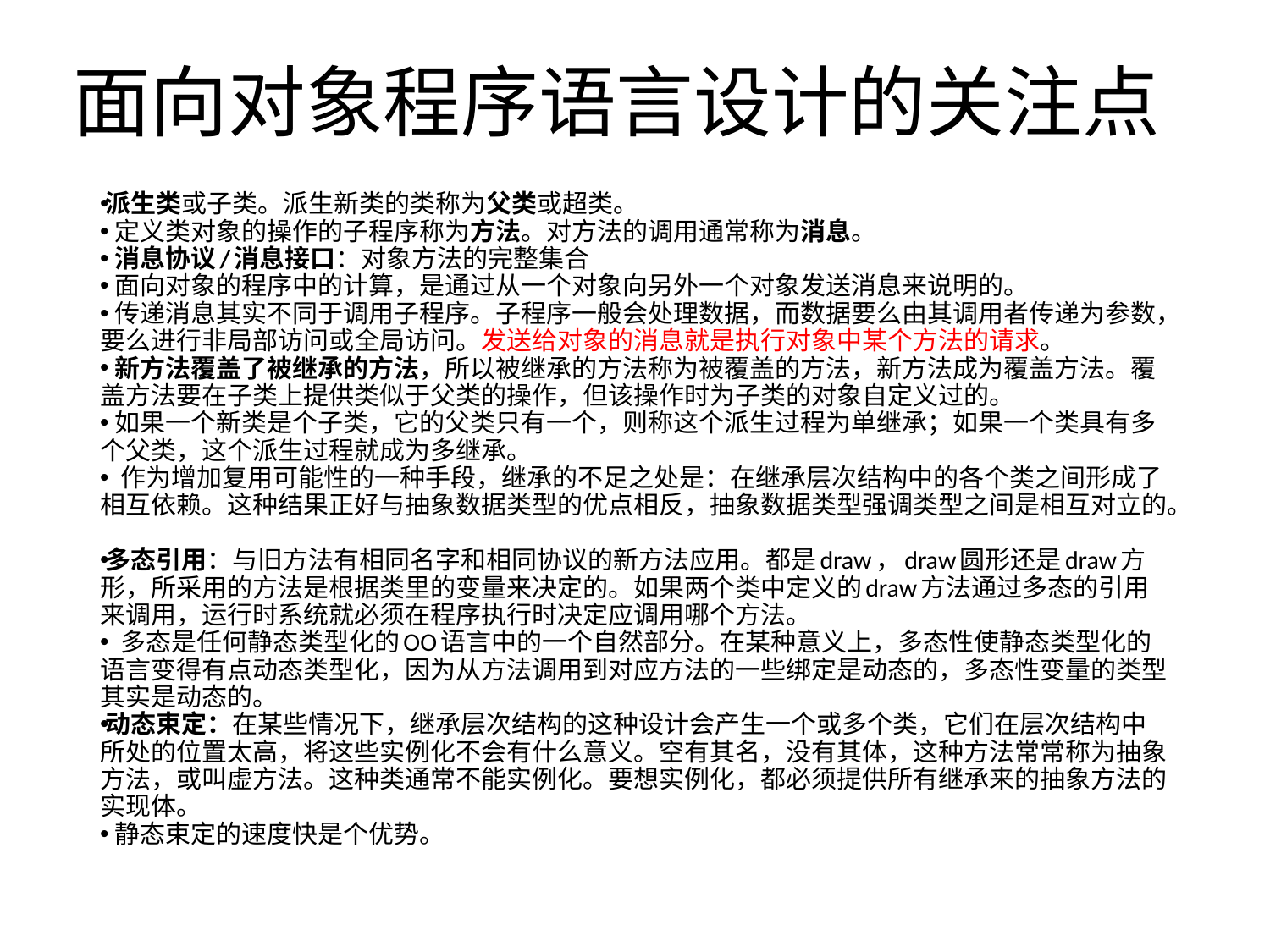

面向对象程序语言设计的关注点
派生类或子类。派生新类的类称为父类或超类。
 定义类对象的操作的子程序称为方法。对方法的调用通常称为消息。
 消息协议/消息接口：对象方法的完整集合
 面向对象的程序中的计算，是通过从一个对象向另外一个对象发送消息来说明的。
 传递消息其实不同于调用子程序。子程序一般会处理数据，而数据要么由其调用者传递为参数，要么进行非局部访问或全局访问。发送给对象的消息就是执行对象中某个方法的请求。
 新方法覆盖了被继承的方法，所以被继承的方法称为被覆盖的方法，新方法成为覆盖方法。覆盖方法要在子类上提供类似于父类的操作，但该操作时为子类的对象自定义过的。
 如果一个新类是个子类，它的父类只有一个，则称这个派生过程为单继承；如果一个类具有多个父类，这个派生过程就成为多继承。
  作为增加复用可能性的一种手段，继承的不足之处是：在继承层次结构中的各个类之间形成了相互依赖。这种结果正好与抽象数据类型的优点相反，抽象数据类型强调类型之间是相互对立的。
多态引用：与旧方法有相同名字和相同协议的新方法应用。都是draw，draw圆形还是draw方形，所采用的方法是根据类里的变量来决定的。如果两个类中定义的draw方法通过多态的引用来调用，运行时系统就必须在程序执行时决定应调用哪个方法。
  多态是任何静态类型化的OO语言中的一个自然部分。在某种意义上，多态性使静态类型化的语言变得有点动态类型化，因为从方法调用到对应方法的一些绑定是动态的，多态性变量的类型其实是动态的。
动态束定：在某些情况下，继承层次结构的这种设计会产生一个或多个类，它们在层次结构中所处的位置太高，将这些实例化不会有什么意义。空有其名，没有其体，这种方法常常称为抽象方法，或叫虚方法。这种类通常不能实例化。要想实例化，都必须提供所有继承来的抽象方法的实现体。
 静态束定的速度快是个优势。